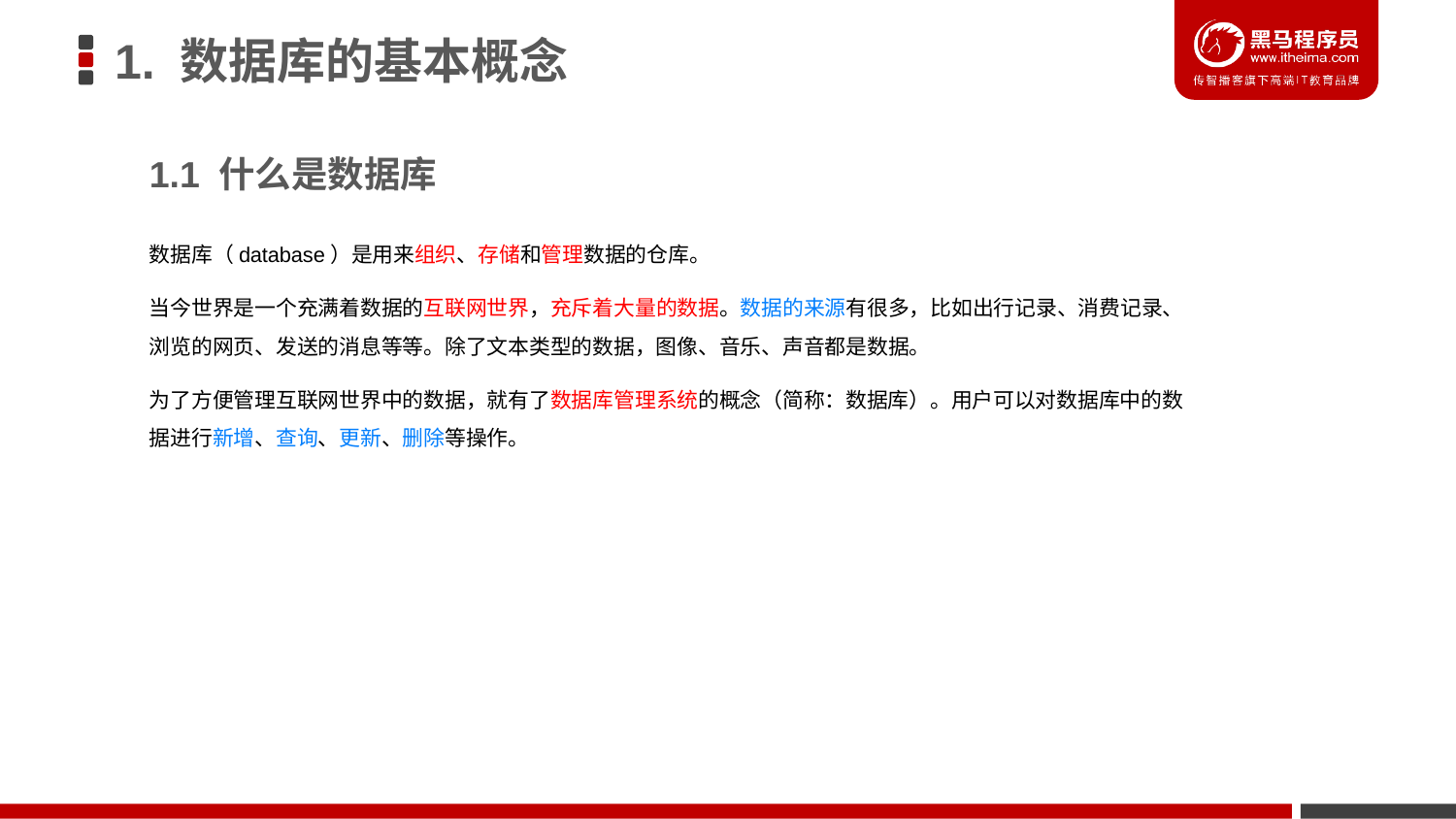

# 1. 数据库的基本概念
1.1 什么是数据库
数据库（database）是用来组织、存储和管理数据的仓库。
当今世界是一个充满着数据的互联网世界，充斥着大量的数据。数据的来源有很多，比如出行记录、消费记录、浏览的网页、发送的消息等等。除了文本类型的数据，图像、音乐、声音都是数据。
为了方便管理互联网世界中的数据，就有了数据库管理系统的概念（简称：数据库）。用户可以对数据库中的数据进行新增、查询、更新、删除等操作。